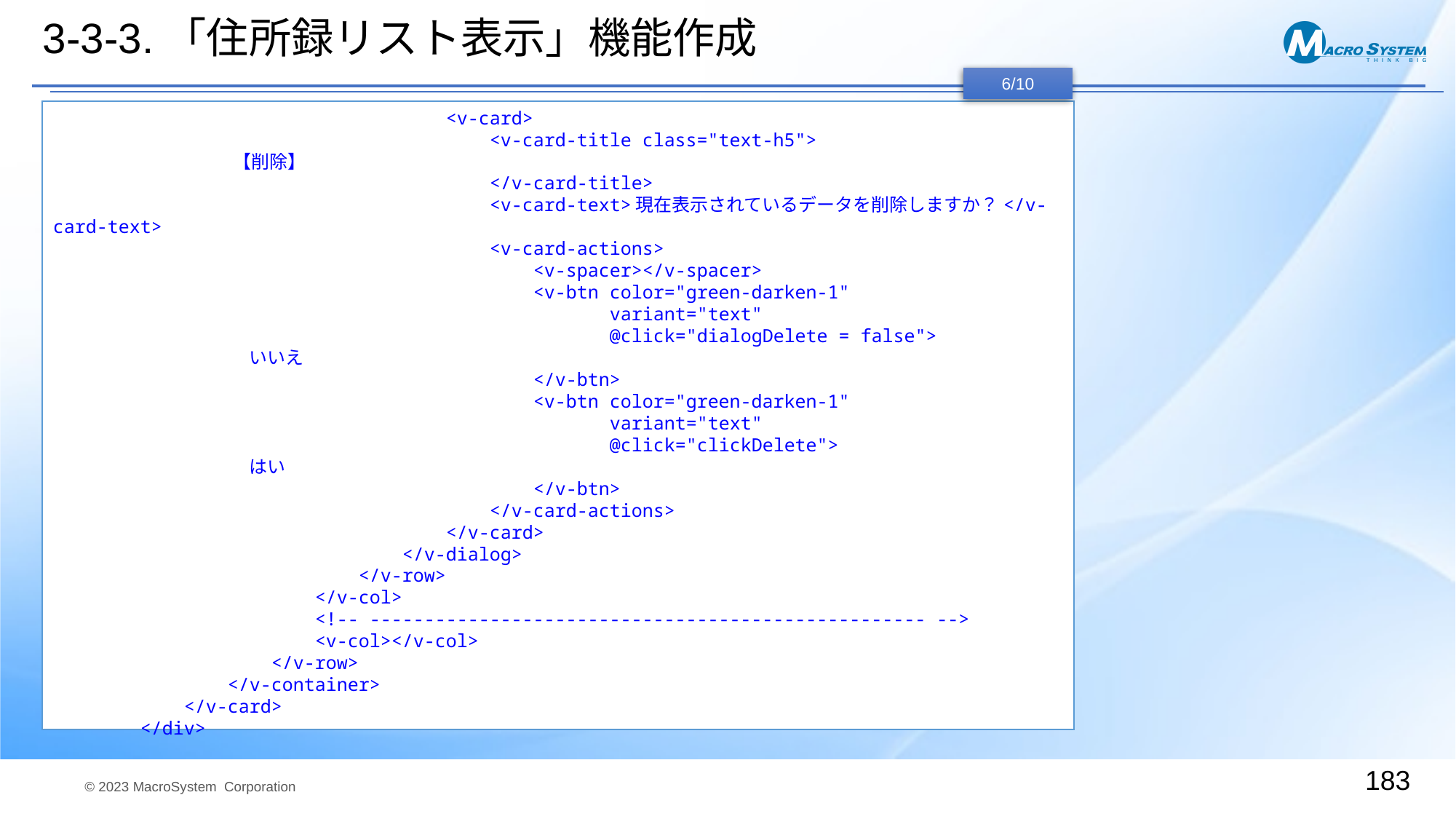

# 3-3-3.「住所録リスト表示」機能作成
6/10
                                    <v-card>
                                        <v-card-title class="text-h5">
                                            【削除】
                                        </v-card-title>
                                        <v-card-text>現在表示されているデータを削除しますか？</v-card-text>
                                        <v-card-actions>
                                            <v-spacer></v-spacer>
                                            <v-btn color="green-darken-1"
                                                   variant="text"
                                                   @click="dialogDelete = false">
                                                いいえ
                                            </v-btn>
                                            <v-btn color="green-darken-1"
                                                   variant="text"
                                                   @click="clickDelete">
                                                はい
                                            </v-btn>
                                        </v-card-actions>
                                    </v-card>
                                </v-dialog>
                            </v-row>
                        </v-col>
                        <!-- --------------------------------------------------- -->
                        <v-col></v-col>
                    </v-row>
                </v-container>
            </v-card>
        </div>